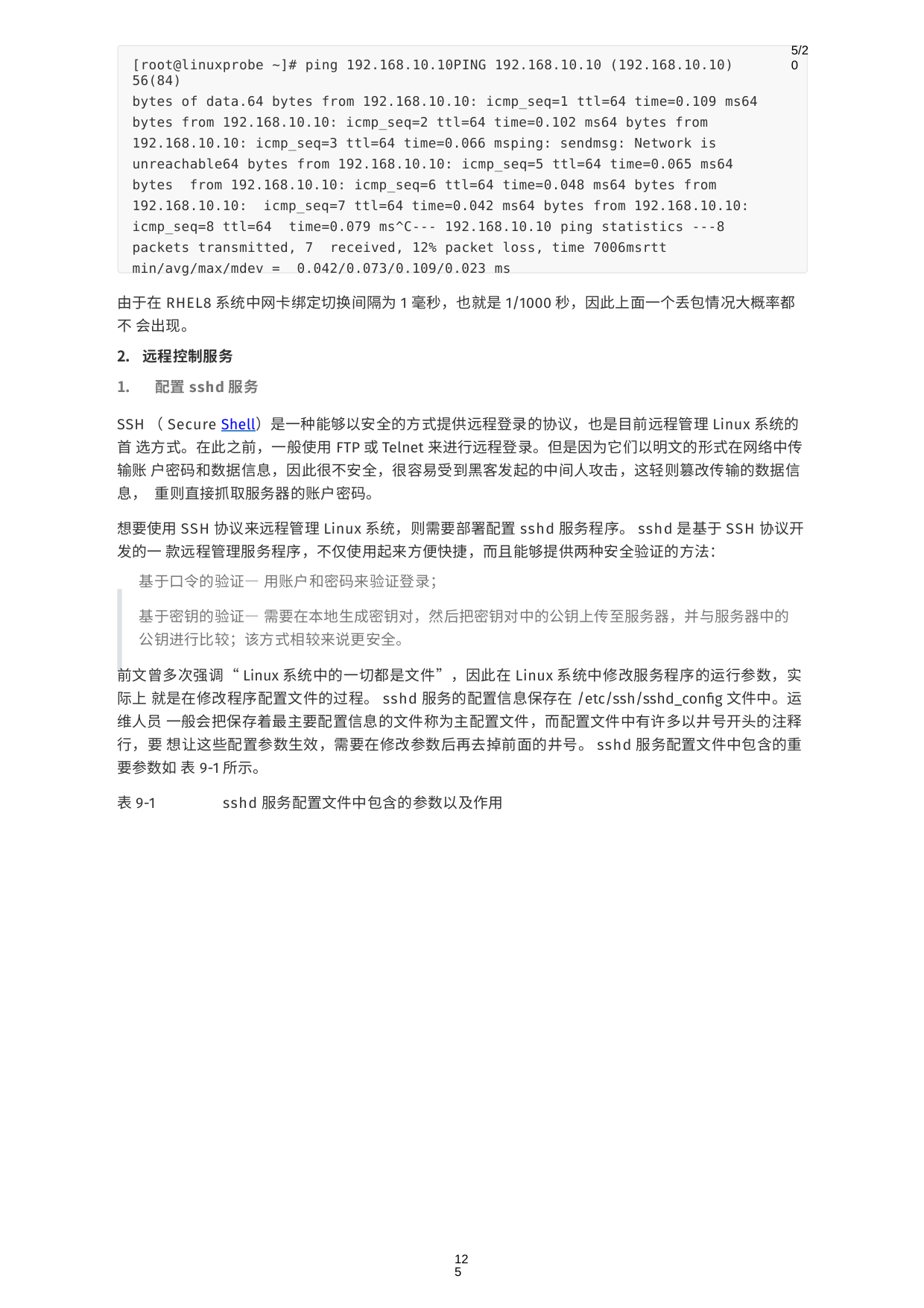

5/20

[root@linuxprobe ~]# ping 192.168.10.10PING 192.168.10.10 (192.168.10.10) 56(84)
bytes of data.64 bytes from 192.168.10.10: icmp_seq=1 ttl=64 time=0.109 ms64  bytes from 192.168.10.10: icmp_seq=2 ttl=64 time=0.102 ms64 bytes from  192.168.10.10: icmp_seq=3 ttl=64 time=0.066 msping: sendmsg: Network is  unreachable64 bytes from 192.168.10.10: icmp_seq=5 ttl=64 time=0.065 ms64 bytes  from 192.168.10.10: icmp_seq=6 ttl=64 time=0.048 ms64 bytes from 192.168.10.10:  icmp_seq=7 ttl=64 time=0.042 ms64 bytes from 192.168.10.10: icmp_seq=8 ttl=64  time=0.079 ms^C--- 192.168.10.10 ping statistics ---8 packets transmitted, 7  received, 12% packet loss, time 7006msrtt min/avg/max/mdev =  0.042/0.073/0.109/0.023 ms
由于在RHEL8系统中网卡绑定切换间隔为1毫秒，也就是1/1000秒，因此上面一个丢包情况大概率都不 会出现。

远程控制服务

配置sshd服务
SSH（Secure Shell）是一种能够以安全的方式提供远程登录的协议，也是目前远程管理Linux系统的首 选方式。在此之前，一般使用FTP或Telnet来进行远程登录。但是因为它们以明文的形式在网络中传输账 户密码和数据信息，因此很不安全，很容易受到黑客发起的中间人攻击，这轻则篡改传输的数据信息，  重则直接抓取服务器的账户密码。
想要使用SSH协议来远程管理Linux系统，则需要部署配置sshd服务程序。sshd是基于SSH协议开发的一 款远程管理服务程序，不仅使用起来方便快捷，而且能够提供两种安全验证的方法：

基于口令的验证—用账户和密码来验证登录；
基于密钥的验证—需要在本地生成密钥对，然后把密钥对中的公钥上传至服务器，并与服务器中的 公钥进行比较；该方式相较来说更安全。
前文曾多次强调“Linux系统中的一切都是文件”，因此在Linux系统中修改服务程序的运行参数，实际上 就是在修改程序配置文件的过程。sshd服务的配置信息保存在/etc/ssh/sshd_config文件中。运维人员 一般会把保存着最主要配置信息的文件称为主配置文件，而配置文件中有许多以井号开头的注释行，要 想让这些配置参数生效，需要在修改参数后再去掉前面的井号。sshd服务配置文件中包含的重要参数如 表9-1所示。
表9-1	sshd服务配置文件中包含的参数以及作用

125